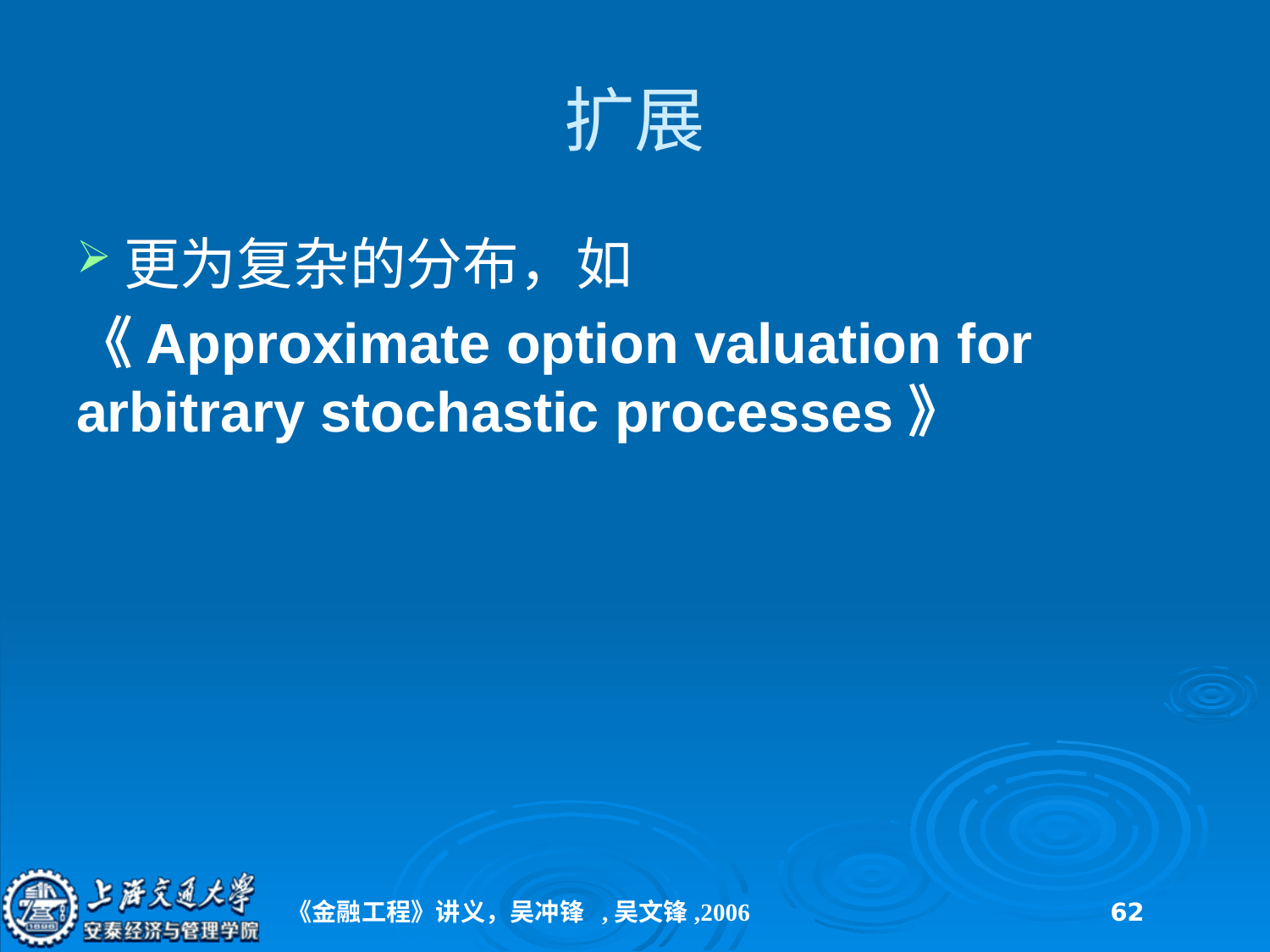

# 扩展
更为复杂的分布，如
《Approximate option valuation for arbitrary stochastic processes》